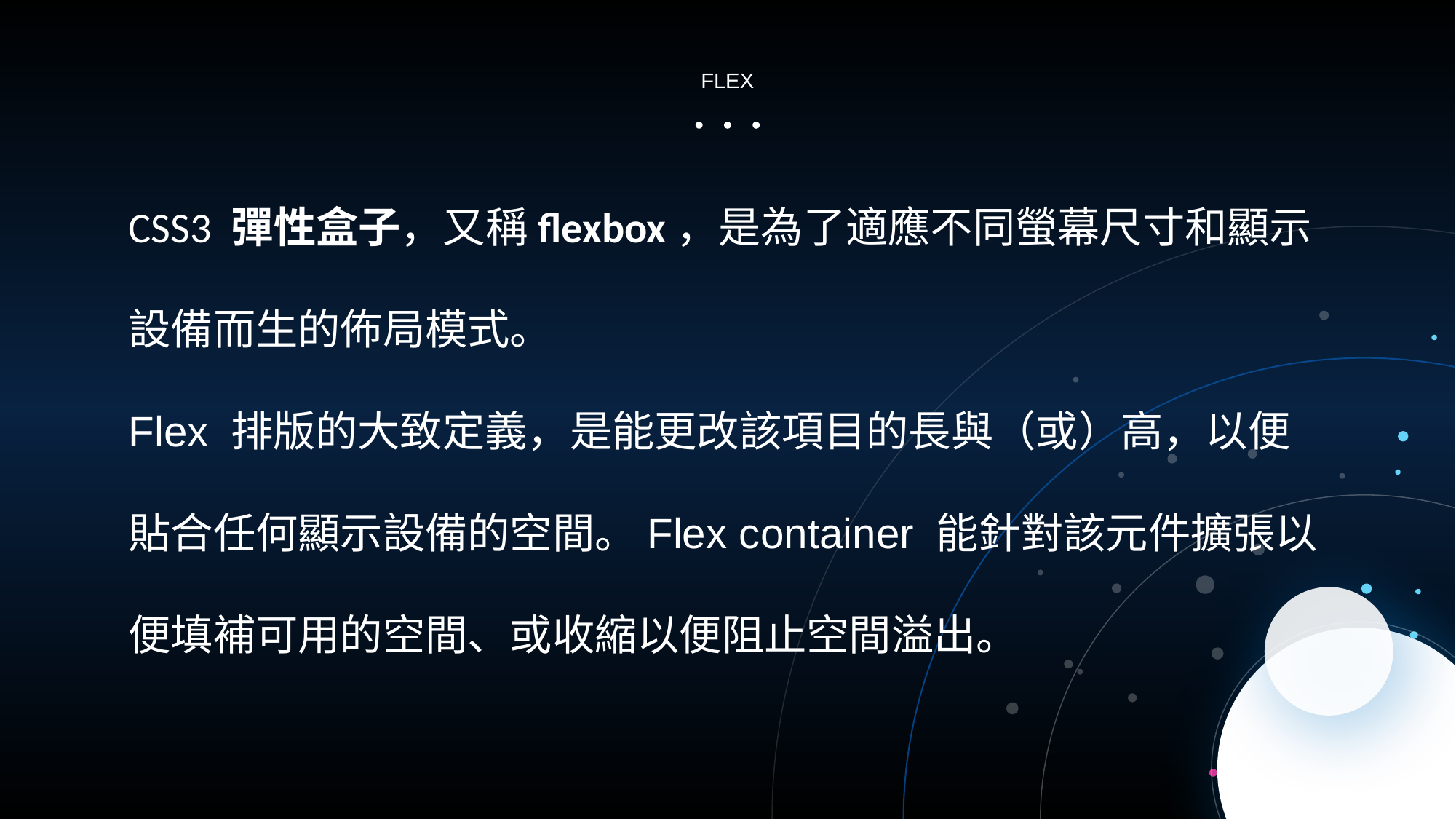

FLEX

CSS3 彈性盒子，又稱flexbox，是為了適應不同螢幕尺寸和顯示設備而生的佈局模式。
Flex 排版的大致定義，是能更改該項目的長與（或）高，以便貼合任何顯示設備的空間。Flex container 能針對該元件擴張以便填補可用的空間、或收縮以便阻止空間溢出。

Do not, for one repulse, forgo the purpose that you resolved to effort. .